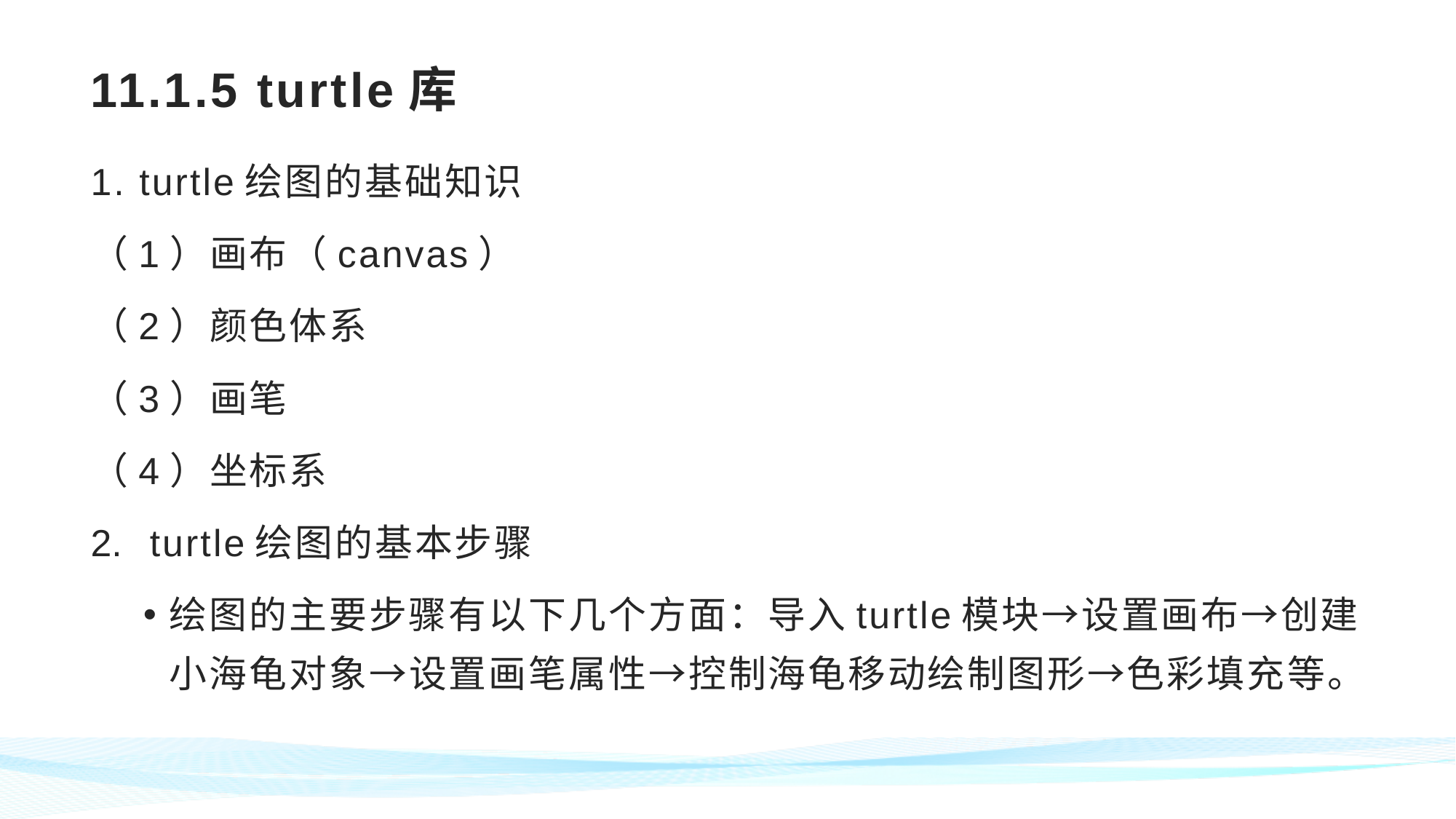

# 11.1.5 turtle库
1. turtle绘图的基础知识
（1）画布（canvas）
（2）颜色体系
（3）画笔
（4）坐标系
turtle绘图的基本步骤
绘图的主要步骤有以下几个方面：导入turtle模块→设置画布→创建小海龟对象→设置画笔属性→控制海龟移动绘制图形→色彩填充等。